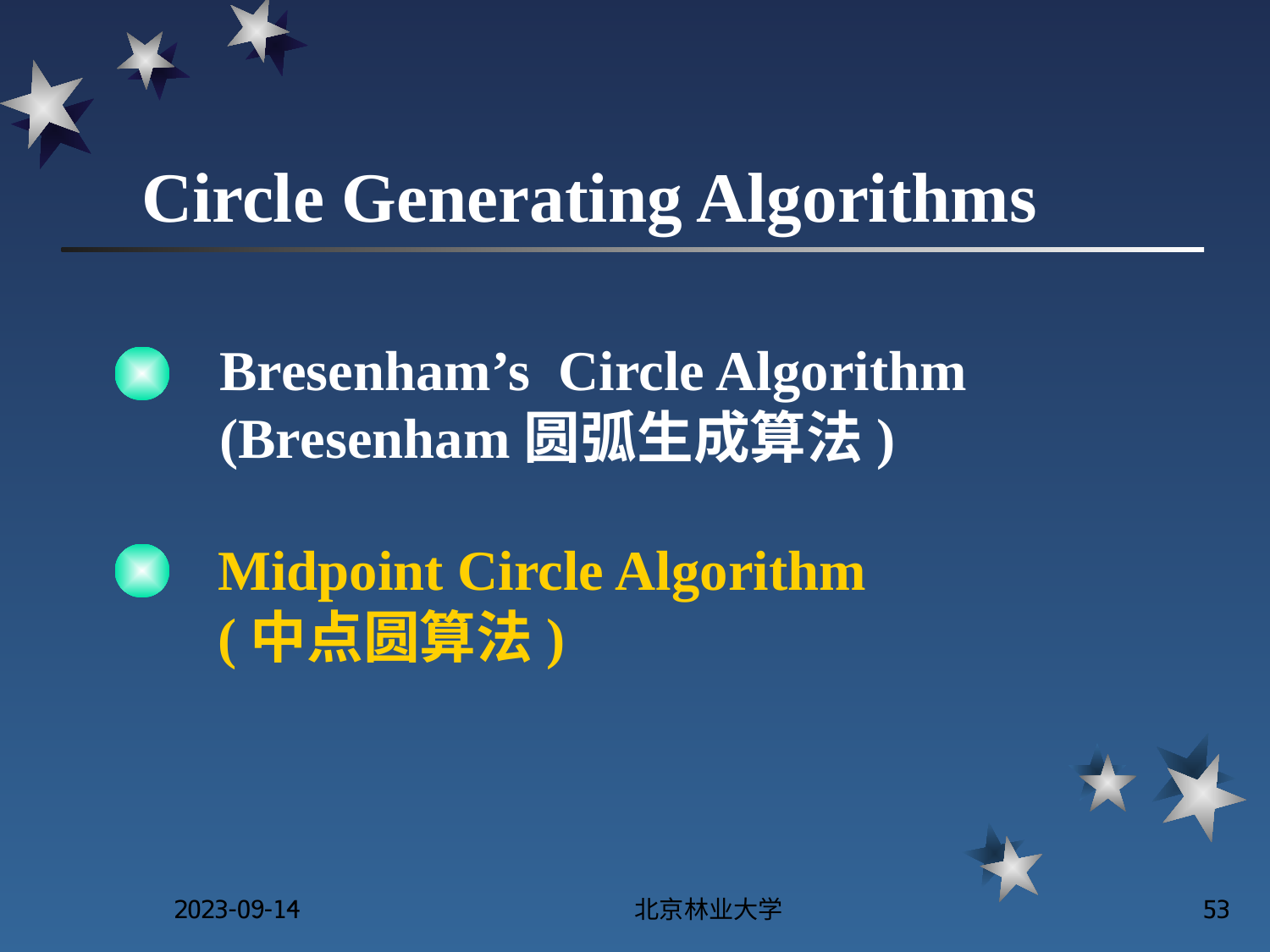

# Circle Generating Algorithms
Bresenham’s  Circle Algorithm
(Bresenham圆弧生成算法)

Midpoint Circle Algorithm
(中点圆算法)

2023-09-14
北京林业大学
53